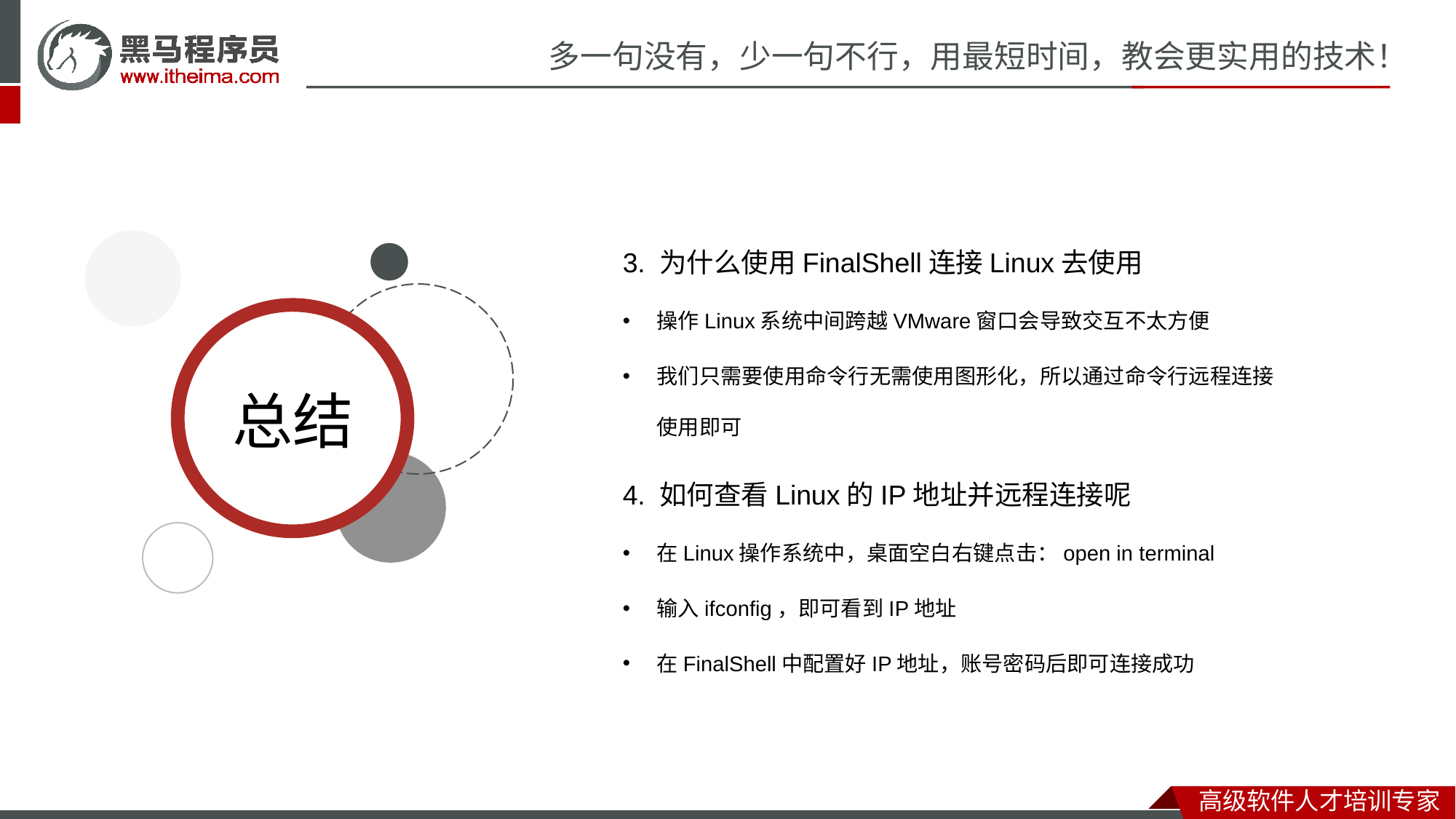

3. 为什么使用FinalShell连接Linux去使用
操作Linux系统中间跨越VMware窗口会导致交互不太方便
我们只需要使用命令行无需使用图形化，所以通过命令行远程连接使用即可
4. 如何查看Linux的IP地址并远程连接呢
在Linux操作系统中，桌面空白右键点击：open in terminal
输入ifconfig，即可看到IP地址
在FinalShell中配置好IP地址，账号密码后即可连接成功